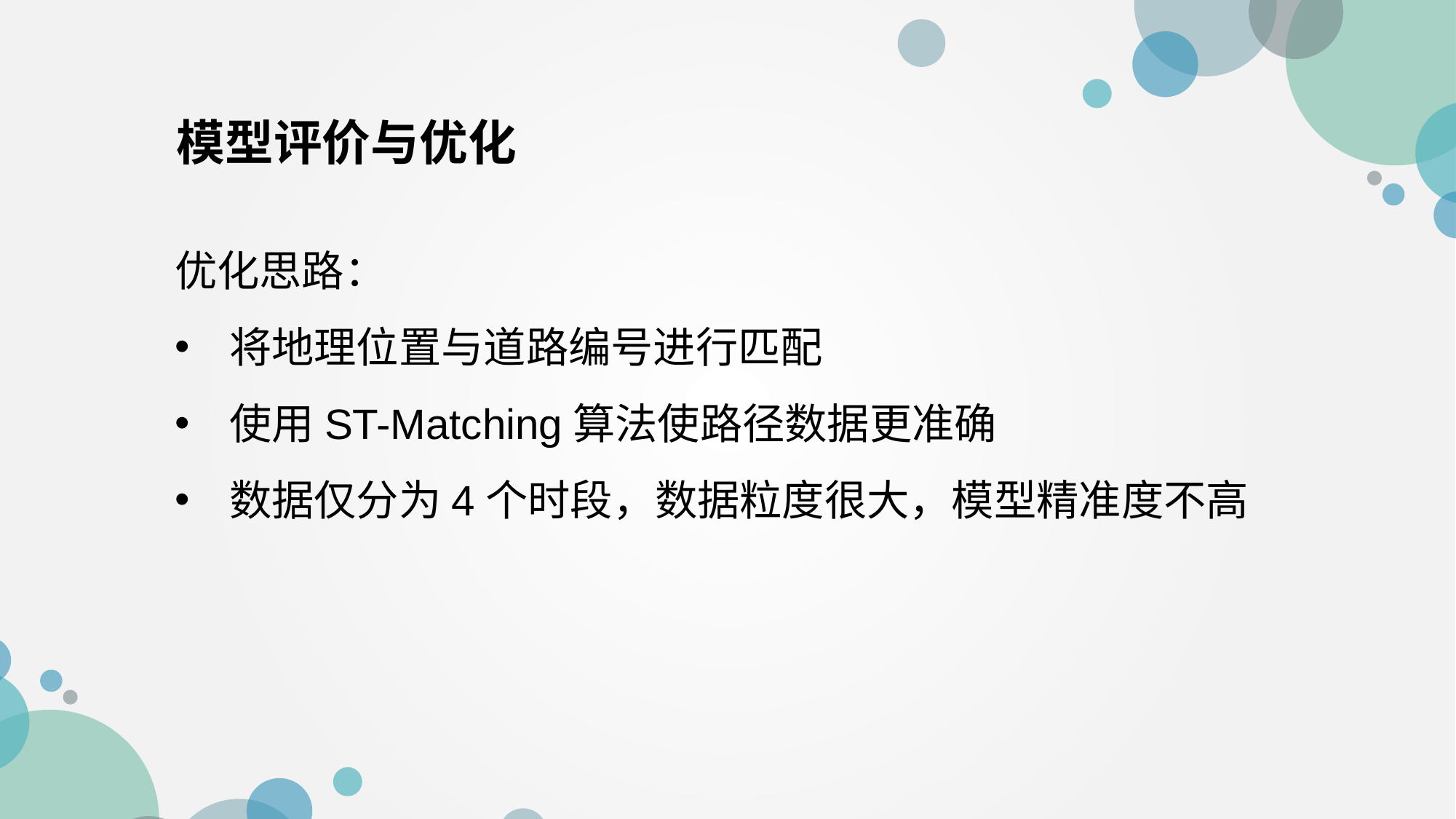

模型评价与优化

优化思路：
将地理位置与道路编号进行匹配
使用ST-Matching算法使路径数据更准确
数据仅分为4个时段，数据粒度很大，模型精准度不高